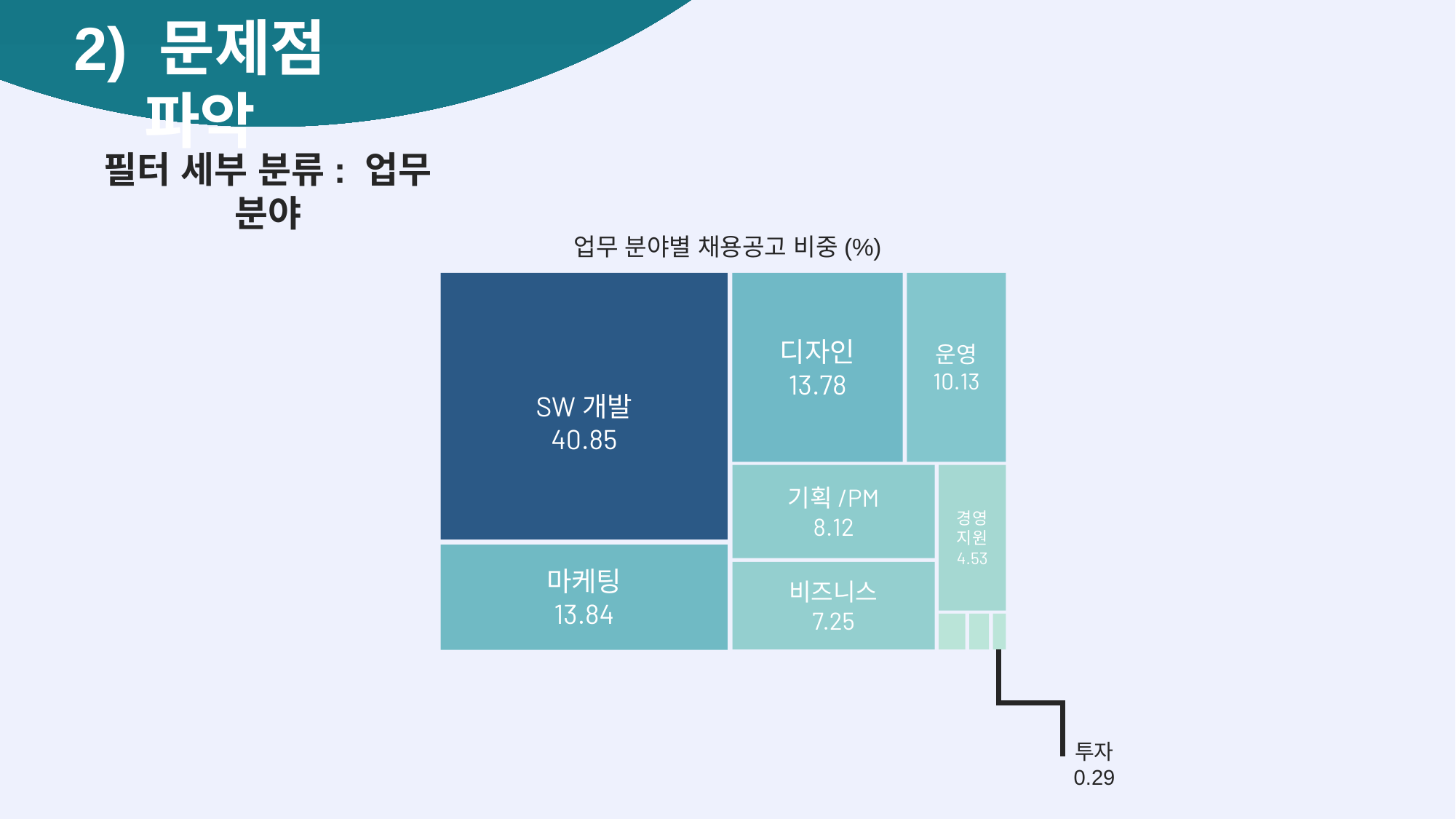

2) 문제점 파악
3) A/B 테스트 제안
2) 문제점 파악
필터 세부 분류: 업무 분야
업무 분야별 채용공고 비중(%)

SW개발
40.85
디자인
13.78
운영
10.13
기획/PM
8.12
경영지원
4.53
마케팅
13.84
비즈니스
7.25

투자
0.29